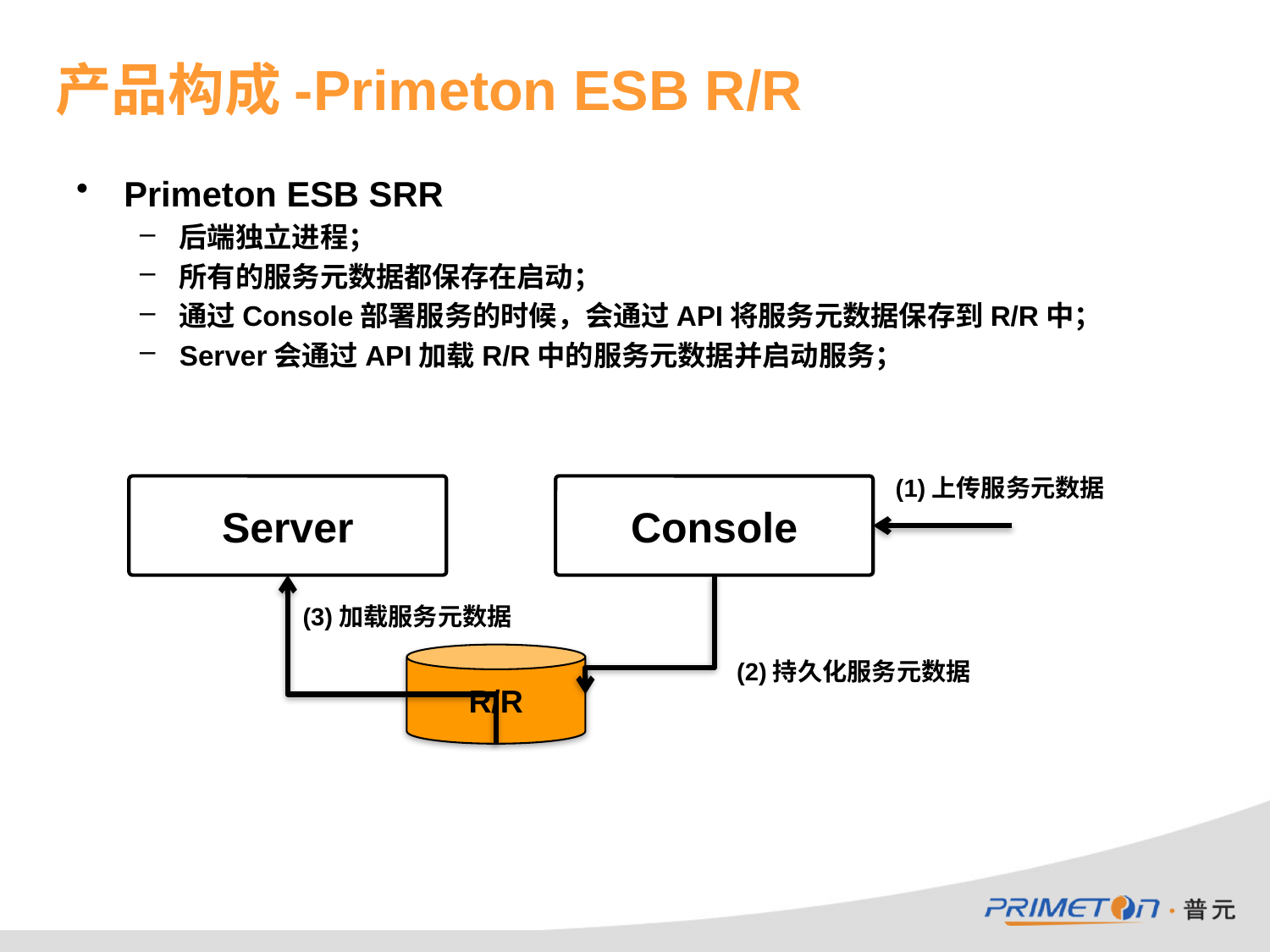

# 产品构成-Primeton ESB R/R
Primeton ESB SRR
后端独立进程；
所有的服务元数据都保存在启动；
通过Console部署服务的时候，会通过API将服务元数据保存到R/R中；
Server会通过API加载R/R中的服务元数据并启动服务；
(1)上传服务元数据
Server
Console
(3)加载服务元数据
R/R
(2)持久化服务元数据